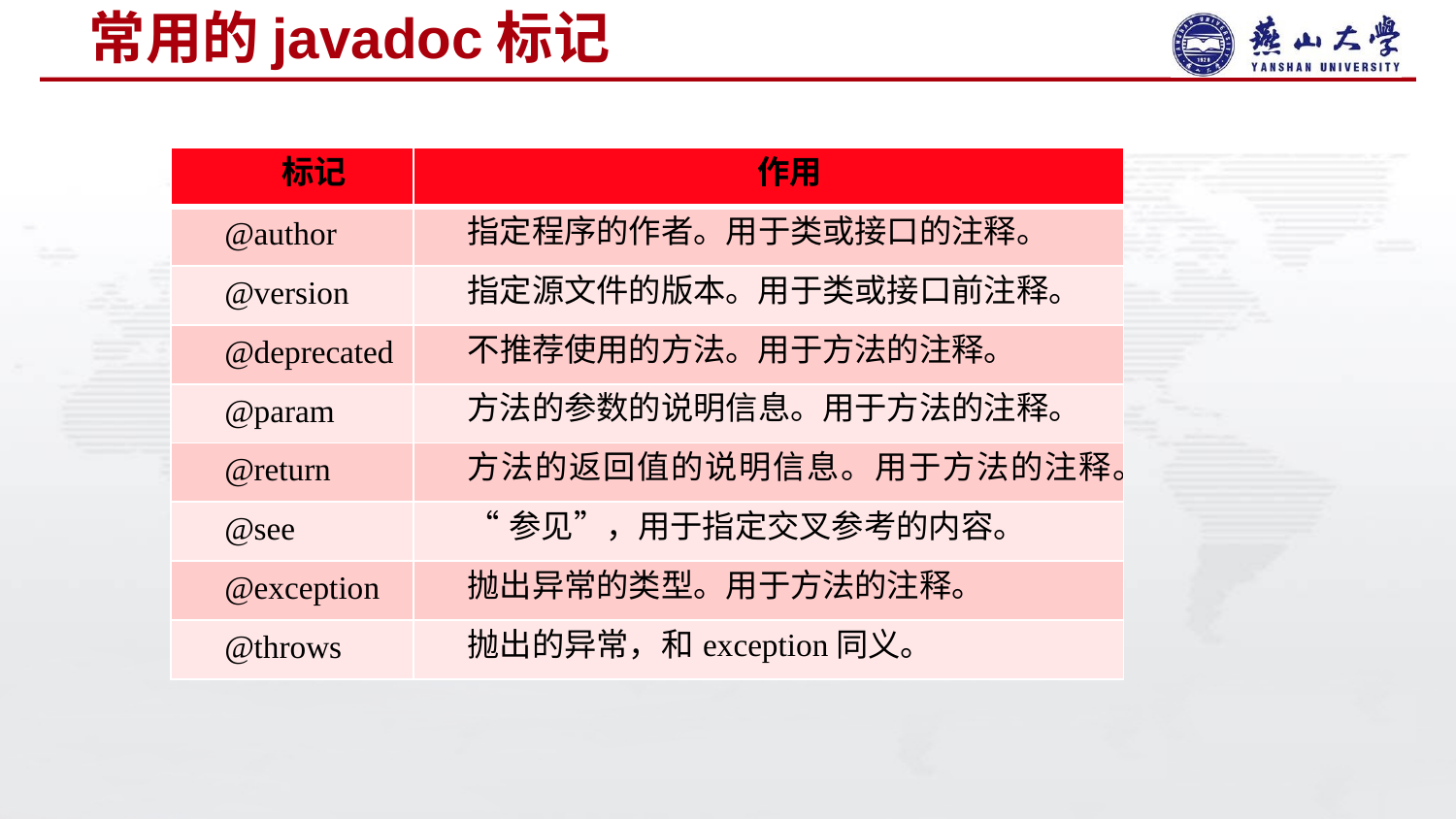

# 常用的javadoc标记

| 标记 | 作用 |
| --- | --- |
| @author | 指定程序的作者。用于类或接口的注释。 |
| @version | 指定源文件的版本。用于类或接口前注释。 |
| @deprecated | 不推荐使用的方法。用于方法的注释。 |
| @param | 方法的参数的说明信息。用于方法的注释。 |
| @return | 方法的返回值的说明信息。用于方法的注释。 |
| @see | “参见”，用于指定交叉参考的内容。 |
| @exception | 抛出异常的类型。用于方法的注释。 |
| @throws | 抛出的异常，和exception同义。 |